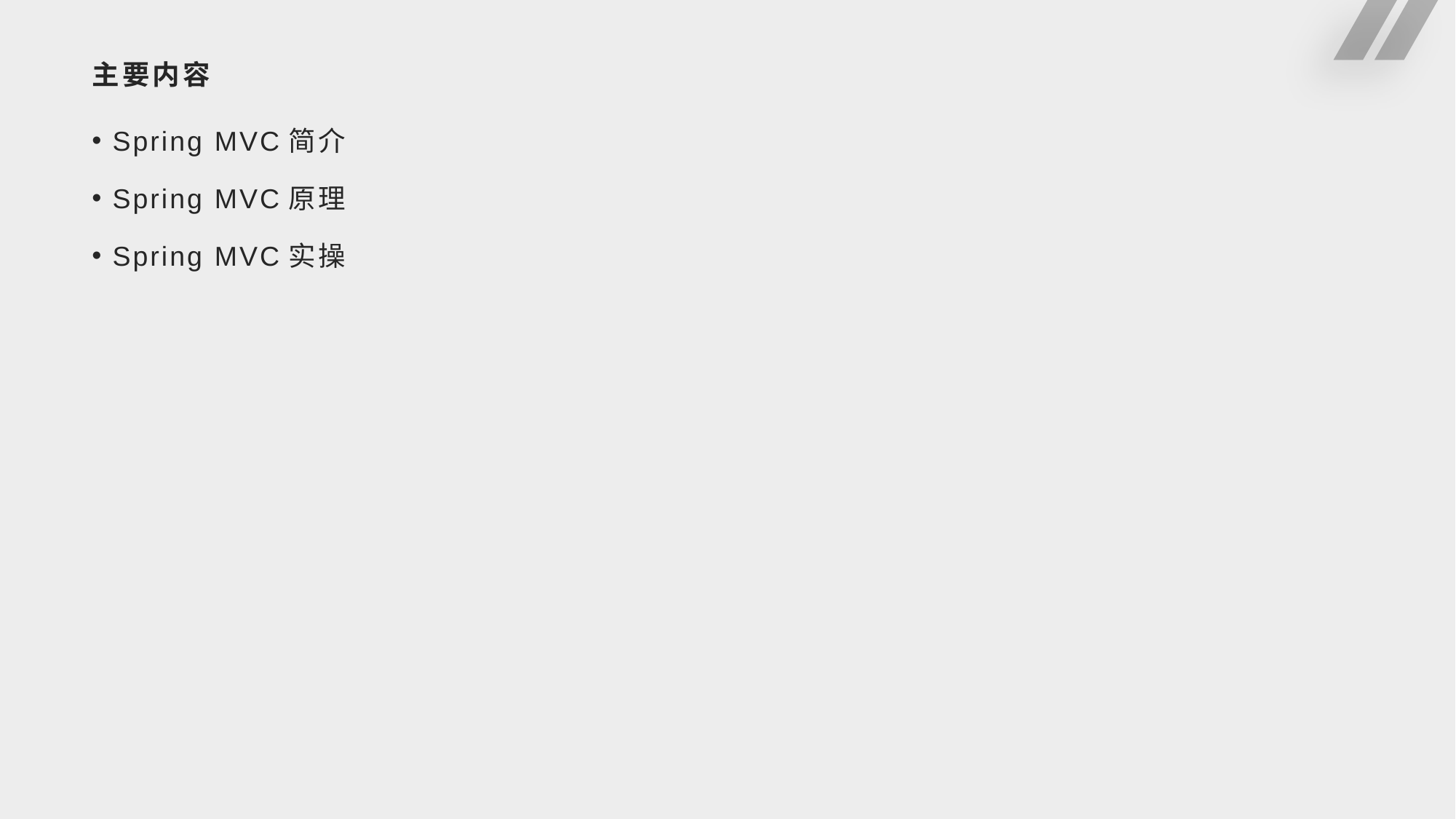

# 主要内容
Spring MVC简介
Spring MVC原理
Spring MVC实操